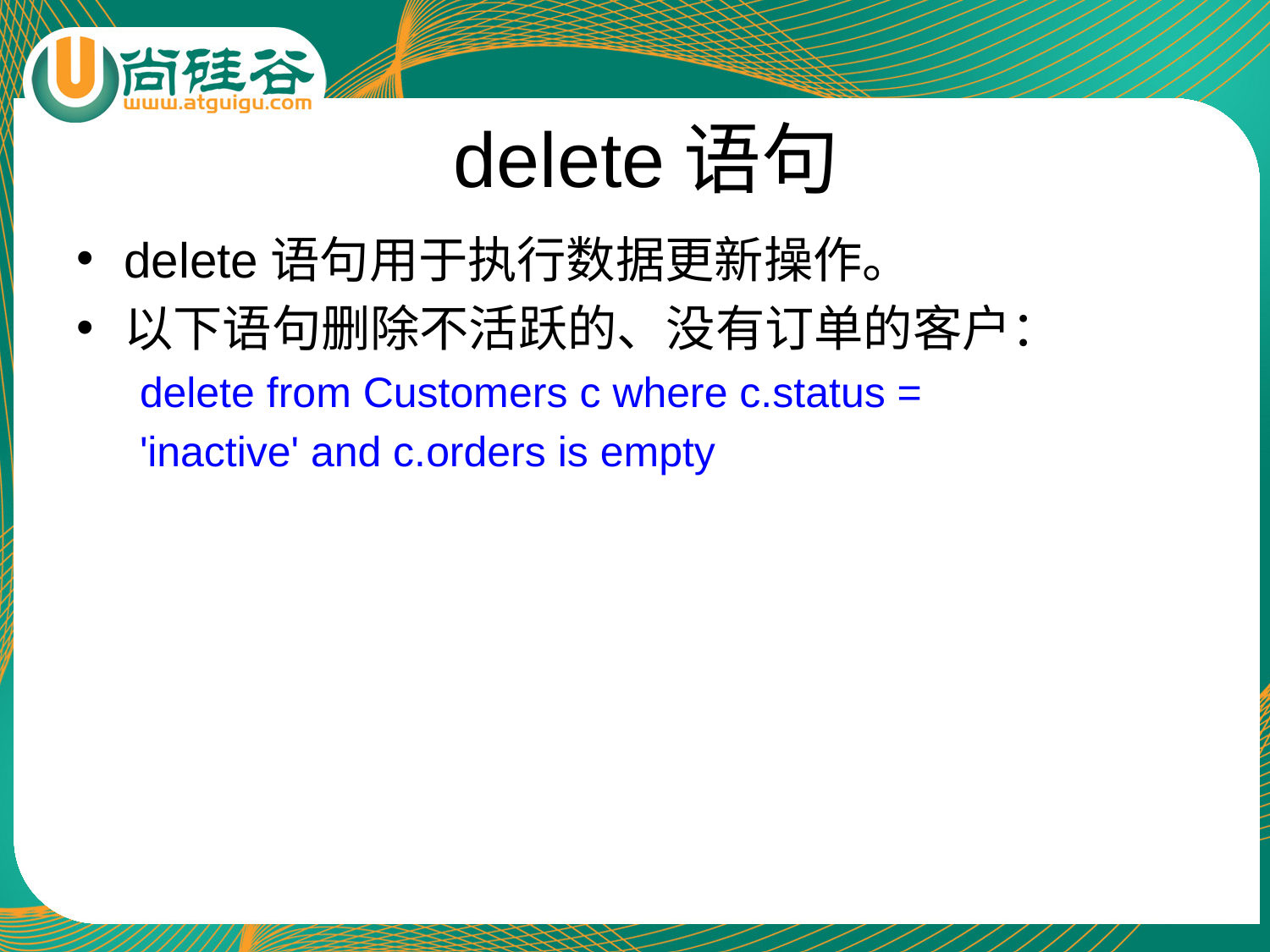

# delete语句
delete语句用于执行数据更新操作。
以下语句删除不活跃的、没有订单的客户：
delete from Customers c where c.status =
'inactive' and c.orders is empty